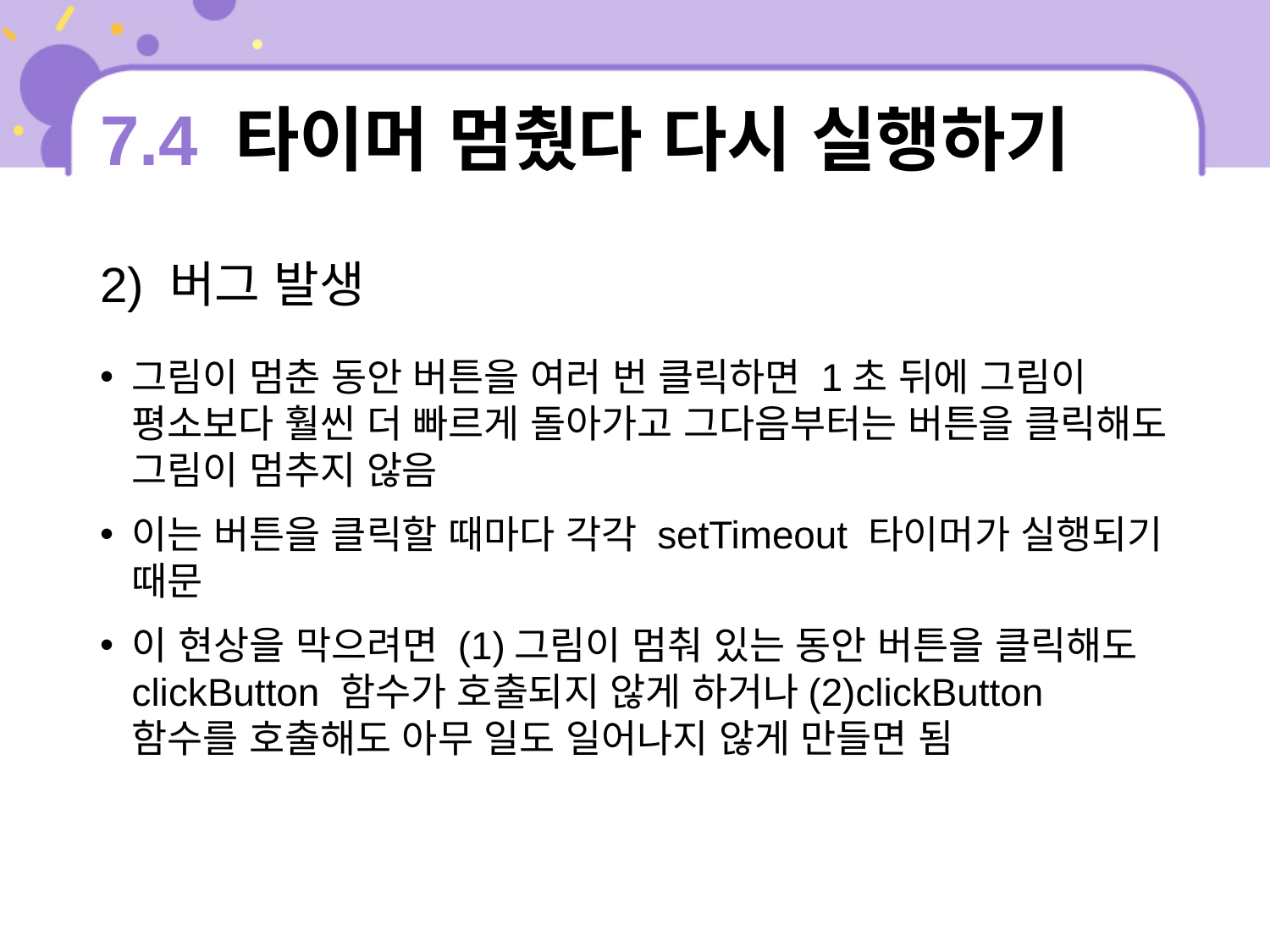

# 7.4 타이머 멈췄다 다시 실행하기
2) 버그 발생
그림이 멈춘 동안 버튼을 여러 번 클릭하면 1초 뒤에 그림이 평소보다 훨씬 더 빠르게 돌아가고 그다음부터는 버튼을 클릭해도 그림이 멈추지 않음
이는 버튼을 클릭할 때마다 각각 setTimeout 타이머가 실행되기 때문
이 현상을 막으려면 (1)그림이 멈춰 있는 동안 버튼을 클릭해도 clickButton 함수가 호출되지 않게 하거나(2)clickButton 함수를 호출해도 아무 일도 일어나지 않게 만들면 됨